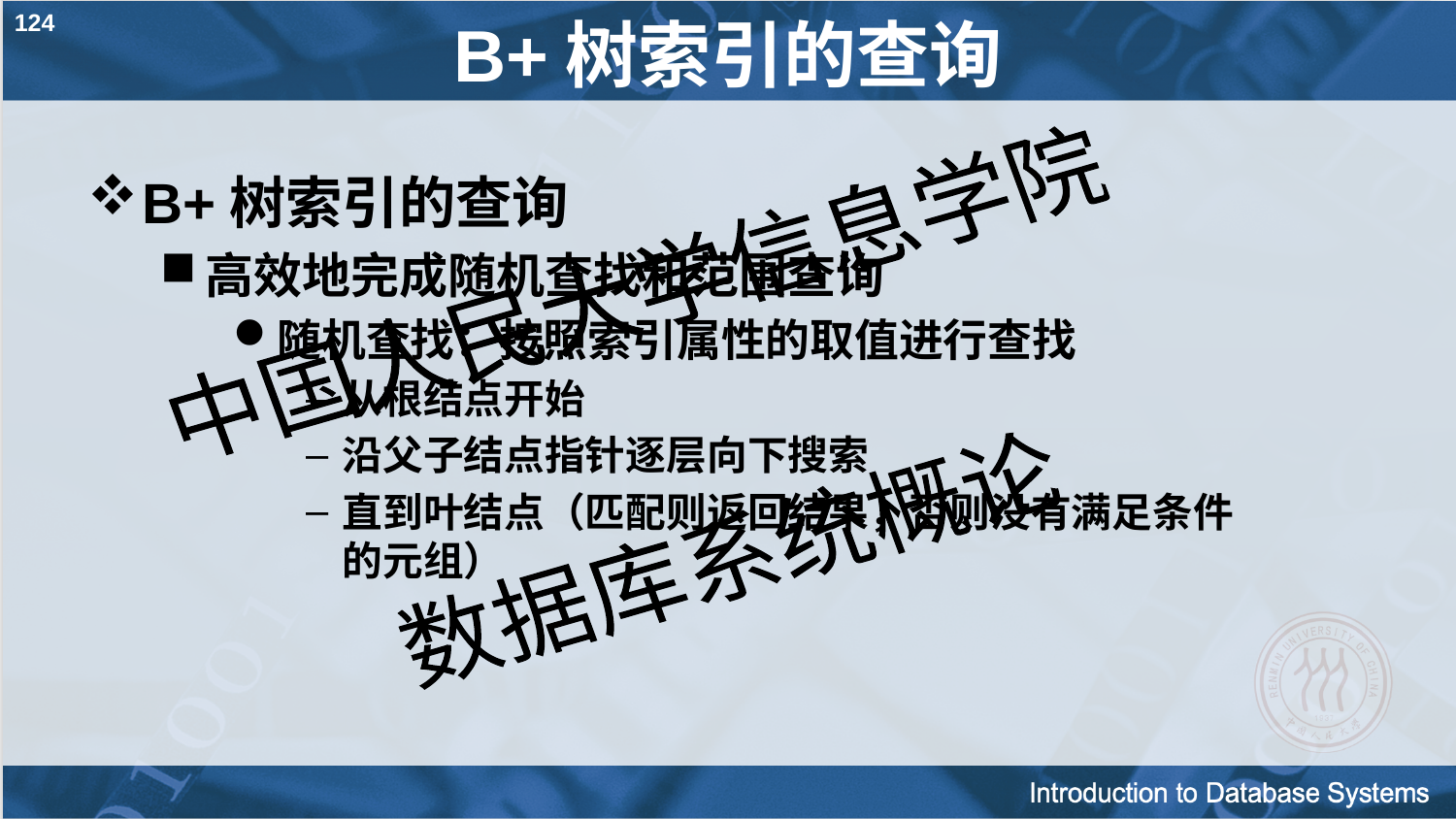

124
# B+树索引的查询
B+树索引的查询
高效地完成随机查找和范围查询
随机查找：按照索引属性的取值进行查找
从根结点开始
沿父子结点指针逐层向下搜索
直到叶结点（匹配则返回结果，否则没有满足条件的元组）